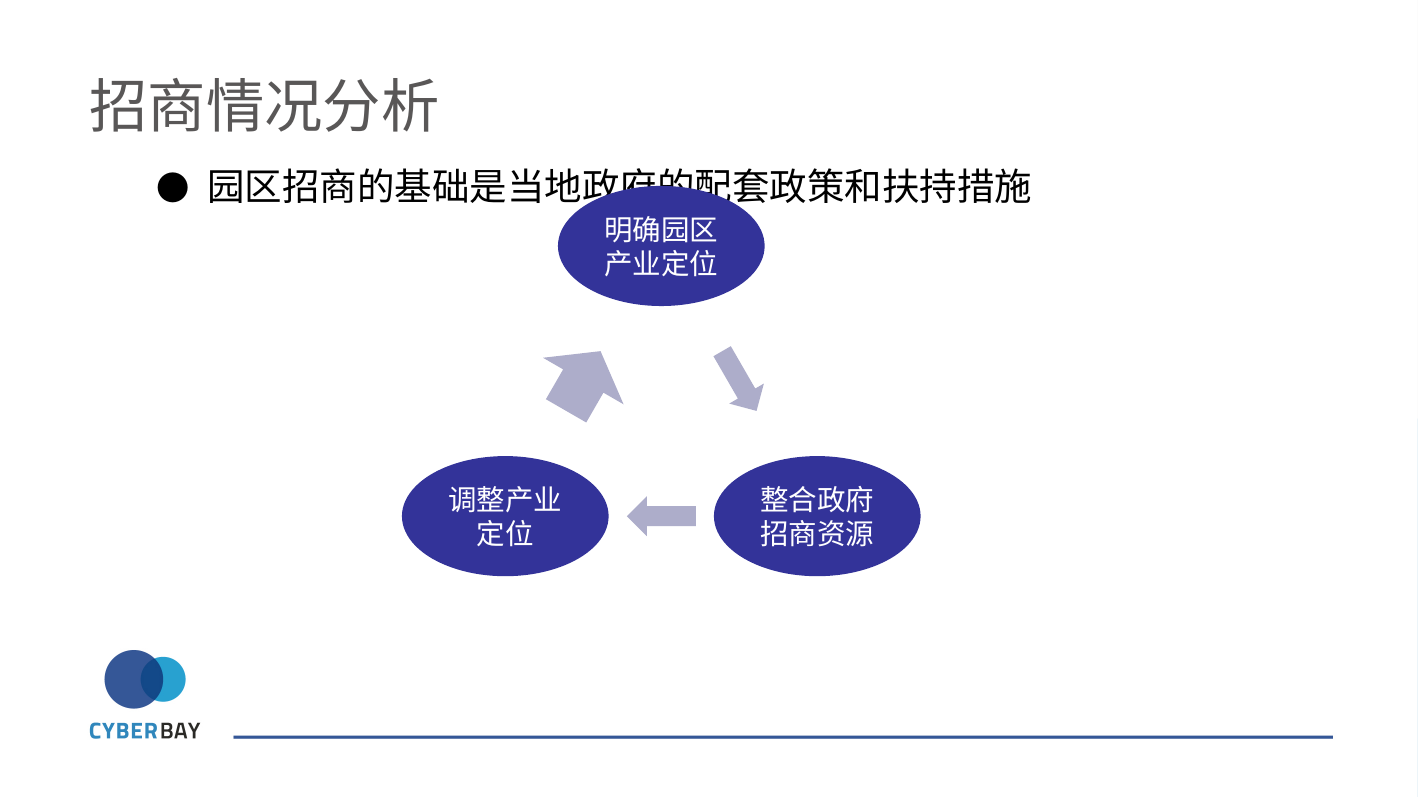

招商情况分析
● 园区招商的基础是当地政府的配套政策和扶持措施
明确园区产业定位
整合政府招商资源
调整产业定位